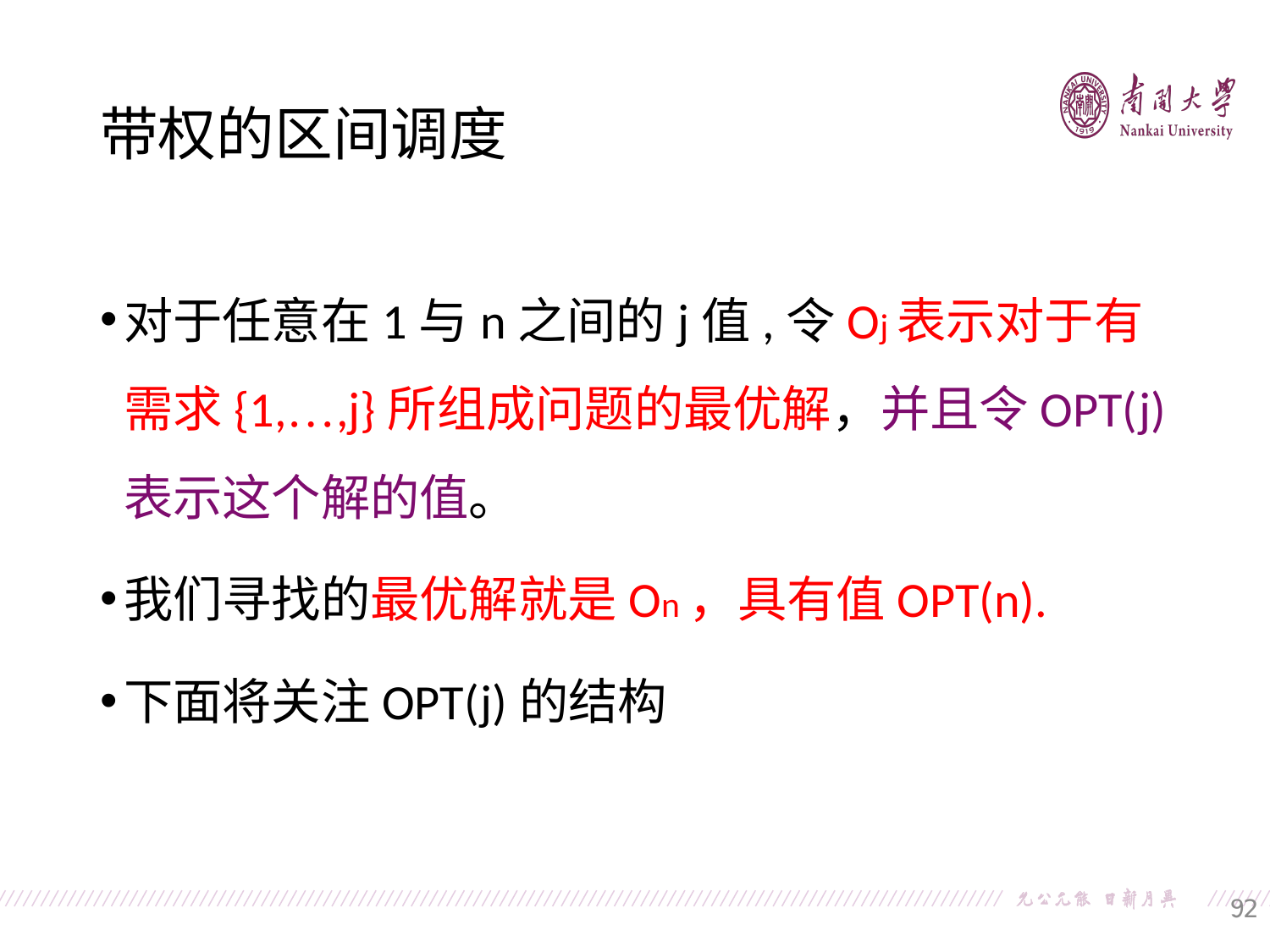

带权的区间调度
对于任意在1与n之间的j值,令Oj表示对于有需求{1,…,j}所组成问题的最优解，并且令OPT(j)表示这个解的值。
我们寻找的最优解就是On，具有值OPT(n).
下面将关注OPT(j)的结构
92